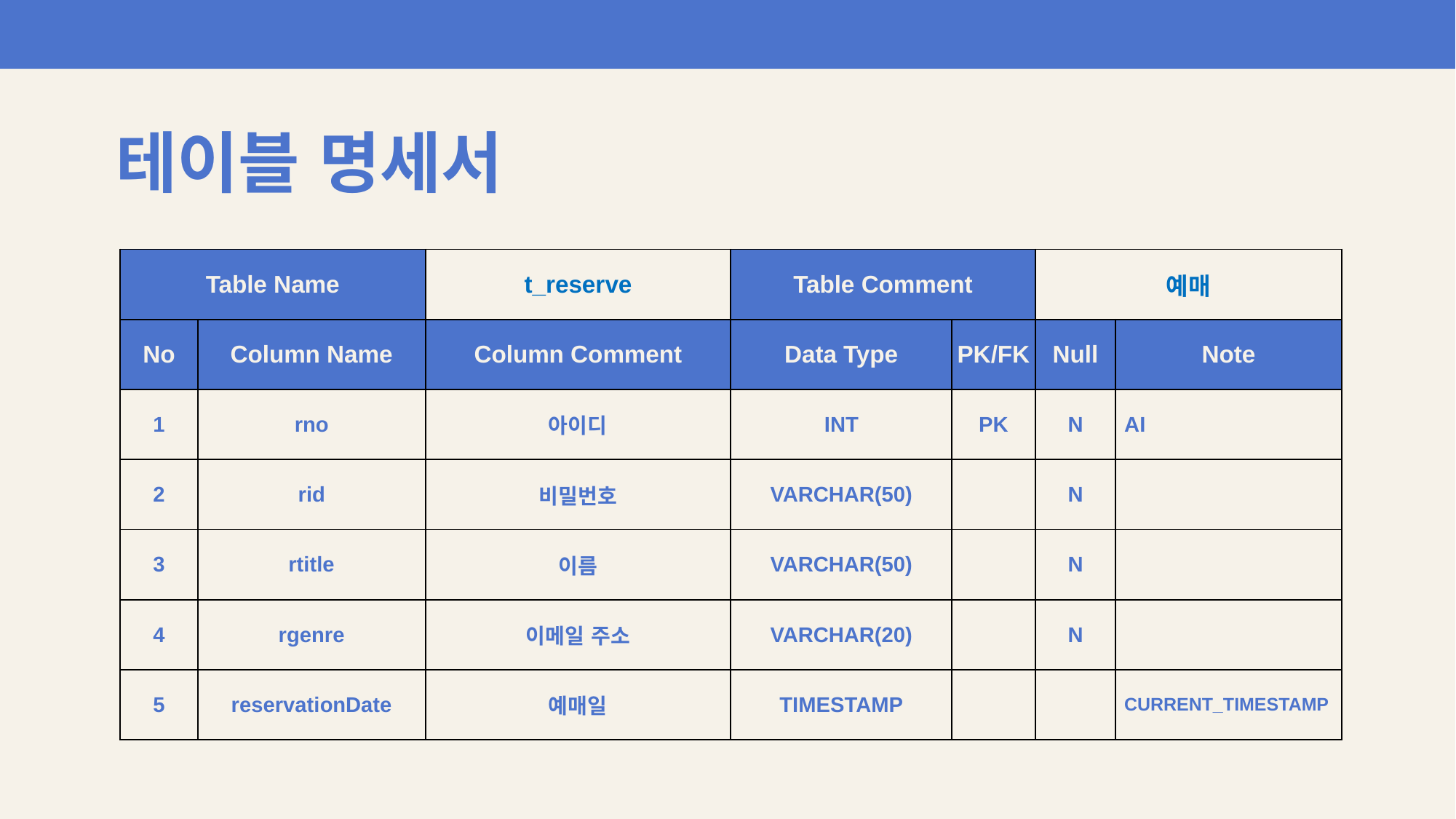

테이블 명세서
| Table Name |  | t\_reserve | Table Comment |  | 예매 |  |
| --- | --- | --- | --- | --- | --- | --- |
| No | Column Name | Column Comment | Data Type | PK/FK | Null | Note |
| 1 | rno | 아이디 | INT | PK | N | AI |
| 2 | rid | 비밀번호 | VARCHAR(50) |  | N |  |
| 3 | rtitle | 이름 | VARCHAR(50) |  | N |  |
| 4 | rgenre | 이메일 주소 | VARCHAR(20) |  | N |  |
| 5 | reservationDate | 예매일 | TIMESTAMP |  |  | CURRENT\_TIMESTAMP |